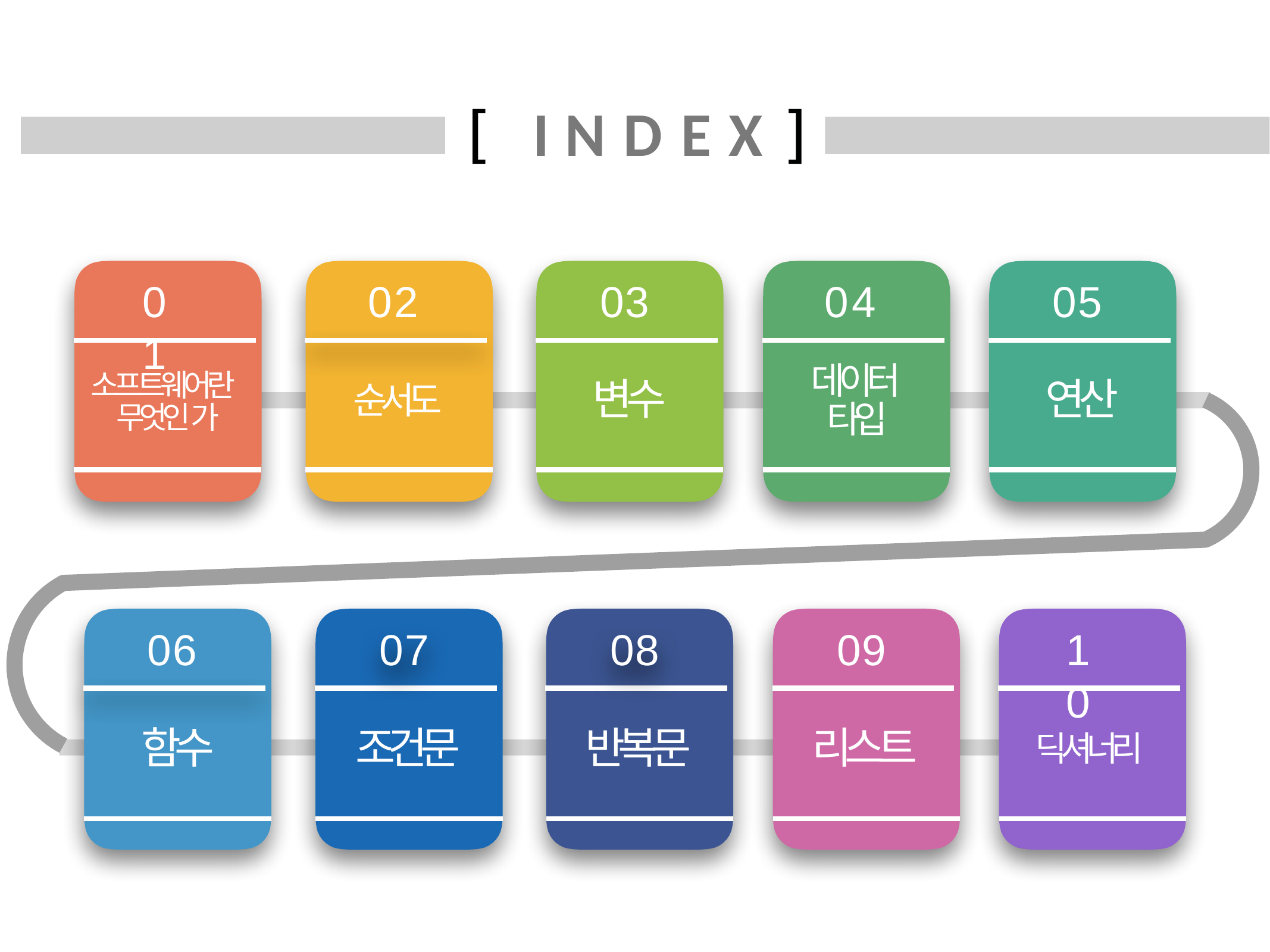

# [	I N D E X	]

01
02
03
04
05

데이터
소프트웨어란
변수
연산
순서도

타입
무엇인가

06
07
08
09
10

함수
조건문
반복문
리스트
딕셔너리